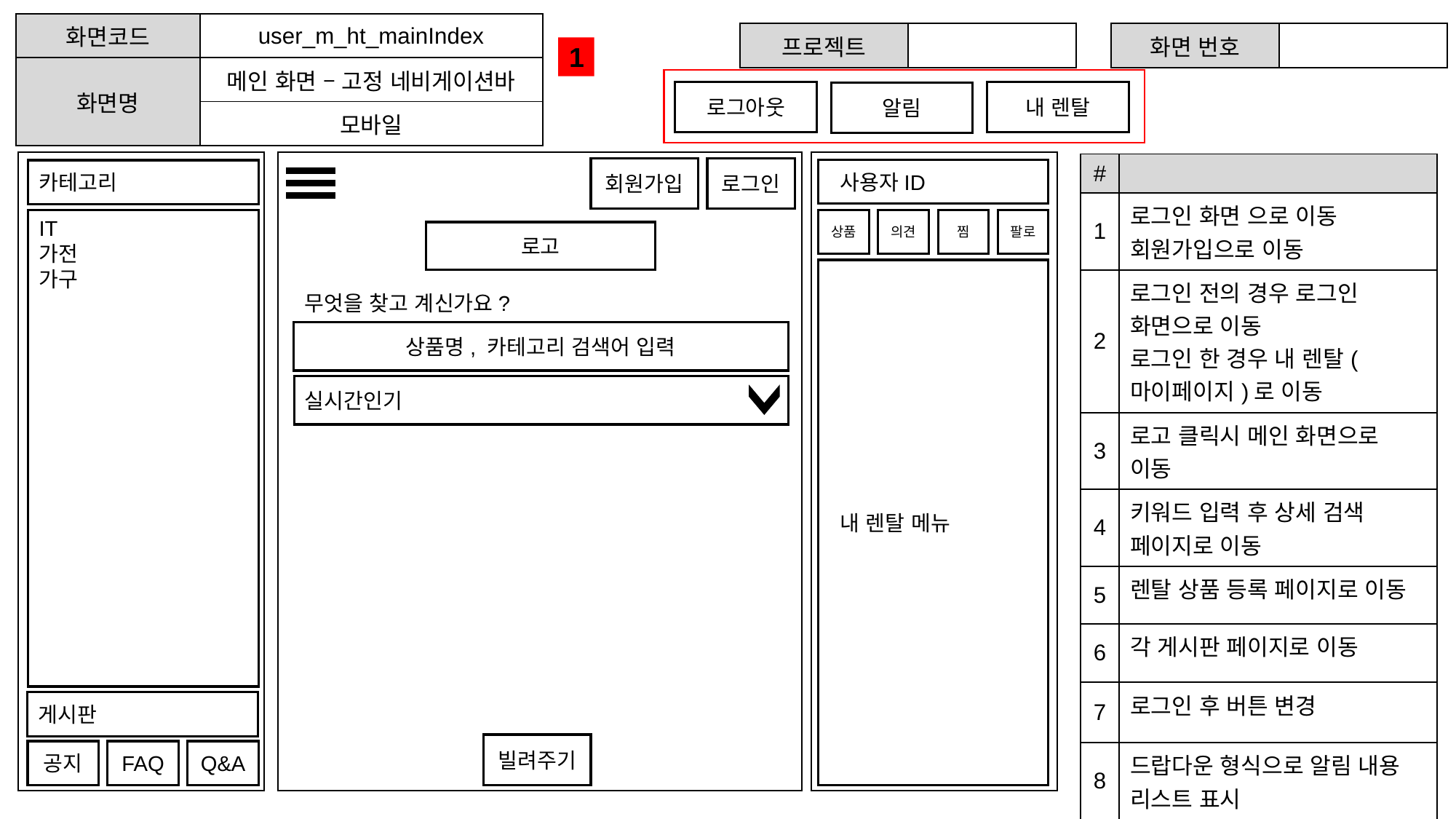

| 화면코드 | user\_m\_ht\_mainIndex |
| --- | --- |
| 화면명 | 메인 화면 – 고정 네비게이션바 |
|  | 모바일 |
| 프로젝트 |  |
| --- | --- |
| 화면 번호 |  |
| --- | --- |
1

내 렌탈
로그아웃
알림

| # |  |
| --- | --- |
| 1 | 로그인 화면 으로 이동 회원가입으로 이동 |
| 2 | 로그인 전의 경우 로그인 화면으로 이동 로그인 한 경우 내 렌탈(마이페이지)로 이동 |
| 3 | 로고 클릭시 메인 화면으로 이동 |
| 4 | 키워드 입력 후 상세 검색 페이지로 이동 |
| 5 | 렌탈 상품 등록 페이지로 이동 |
| 6 | 각 게시판 페이지로 이동 |
| 7 | 로그인 후 버튼 변경 |
| 8 | 드랍다운 형식으로 알림 내용 리스트 표시 |
회원가입
로그인
 사용자ID
카테고리
IT
가전
가구

상품
의견
찜
팔로
로고
 내 렌탈 메뉴
무엇을 찾고 계신가요?
상품명, 카테고리 검색어 입력
실시간인기

게시판
빌려주기
공지
FAQ
Q&A